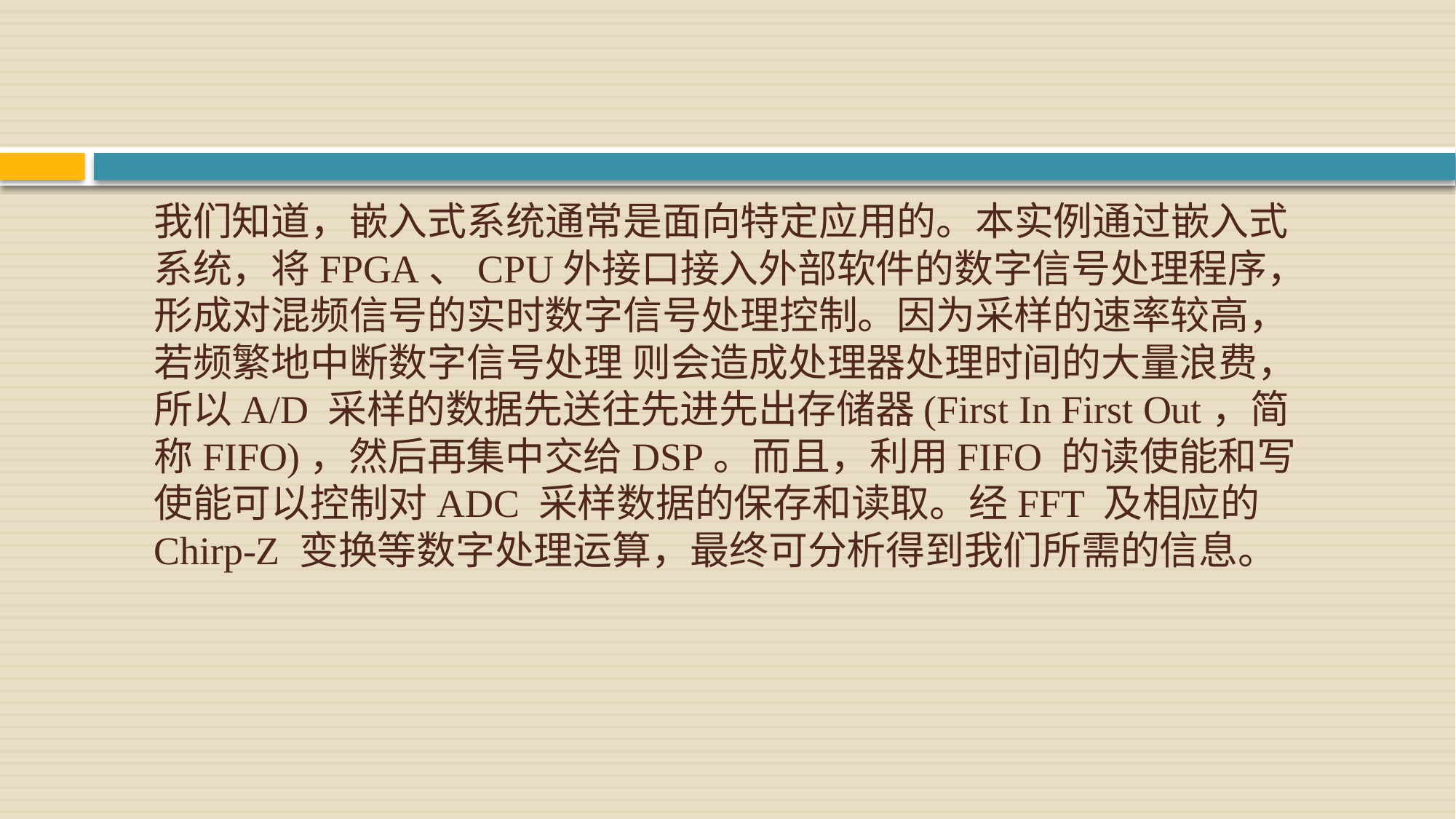

# 我们知道，嵌入式系统通常是面向特定应用的。本实例通过嵌入式系统，将FPGA、CPU外接口接入外部软件的数字信号处理程序，形成对混频信号的实时数字信号处理控制。因为采样的速率较高，若频繁地中断数字信号处理 则会造成处理器处理时间的大量浪费，所以A/D 采样的数据先送往先进先出存储器(First In First Out，简称FIFO)，然后再集中交给DSP。而且，利用FIFO 的读使能和写使能可以控制对ADC 采样数据的保存和读取。经FFT 及相应的Chirp-Z 变换等数字处理运算，最终可分析得到我们所需的信息。